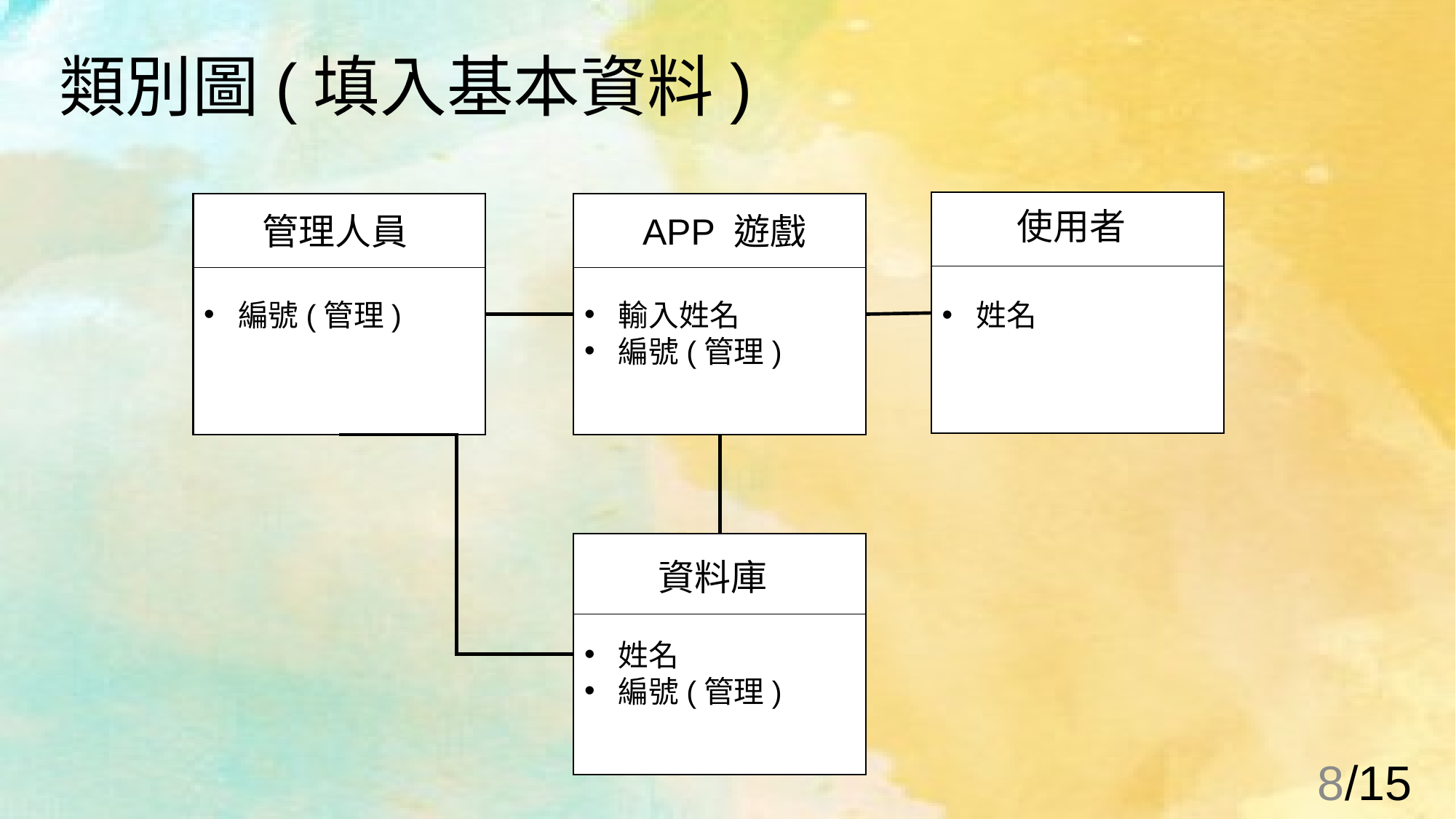

# 類別圖(填入基本資料)

姓名
j
使用者
編號(管理)j
管理人員

輸入姓名
編號(管理)j
APP 遊戲

姓名
編號(管理)j
資料庫
8